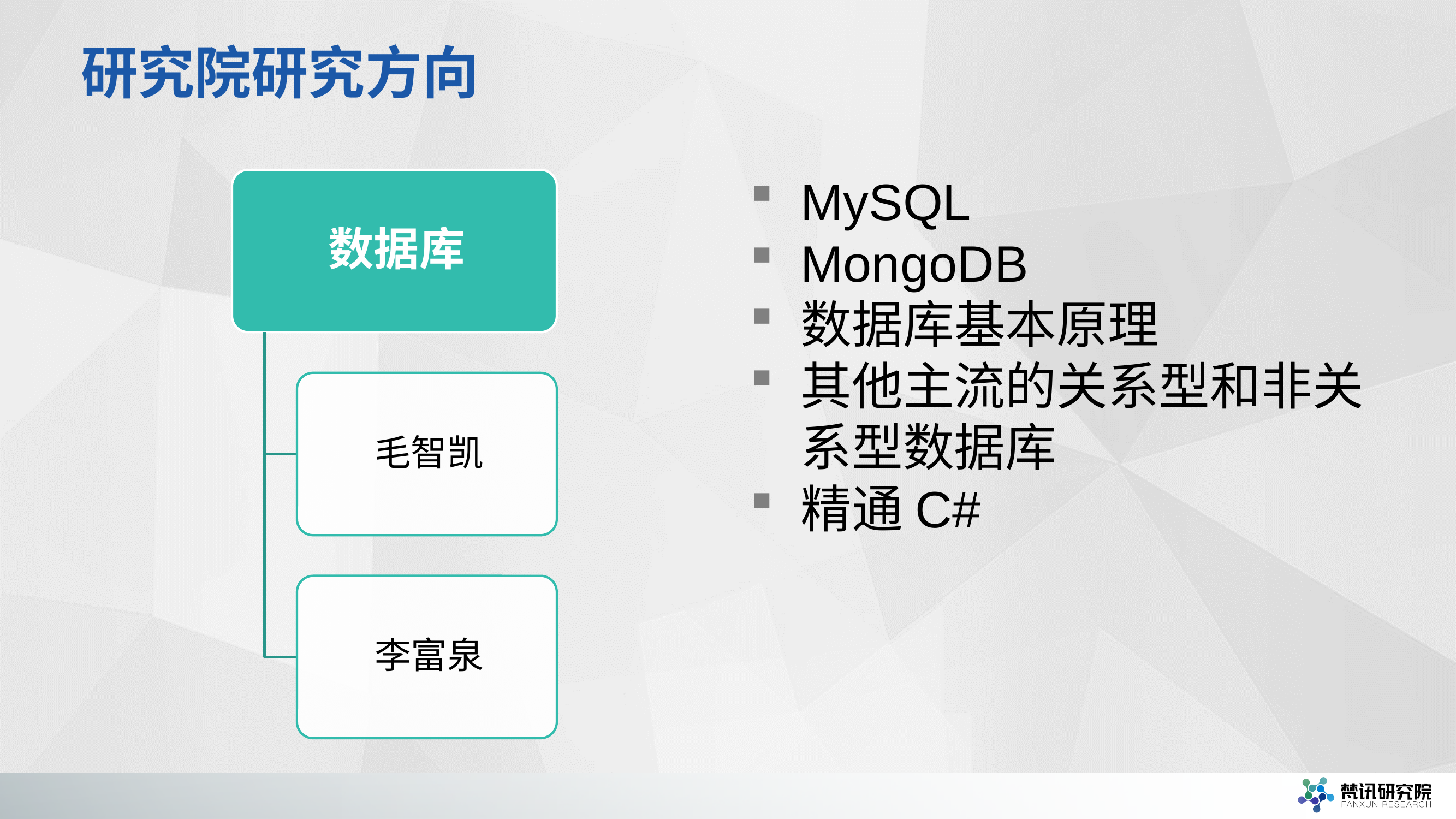

# 研究院研究方向
MySQL
MongoDB
数据库基本原理
其他主流的关系型和非关系型数据库
精通C#
数据库
毛智凯
李富泉